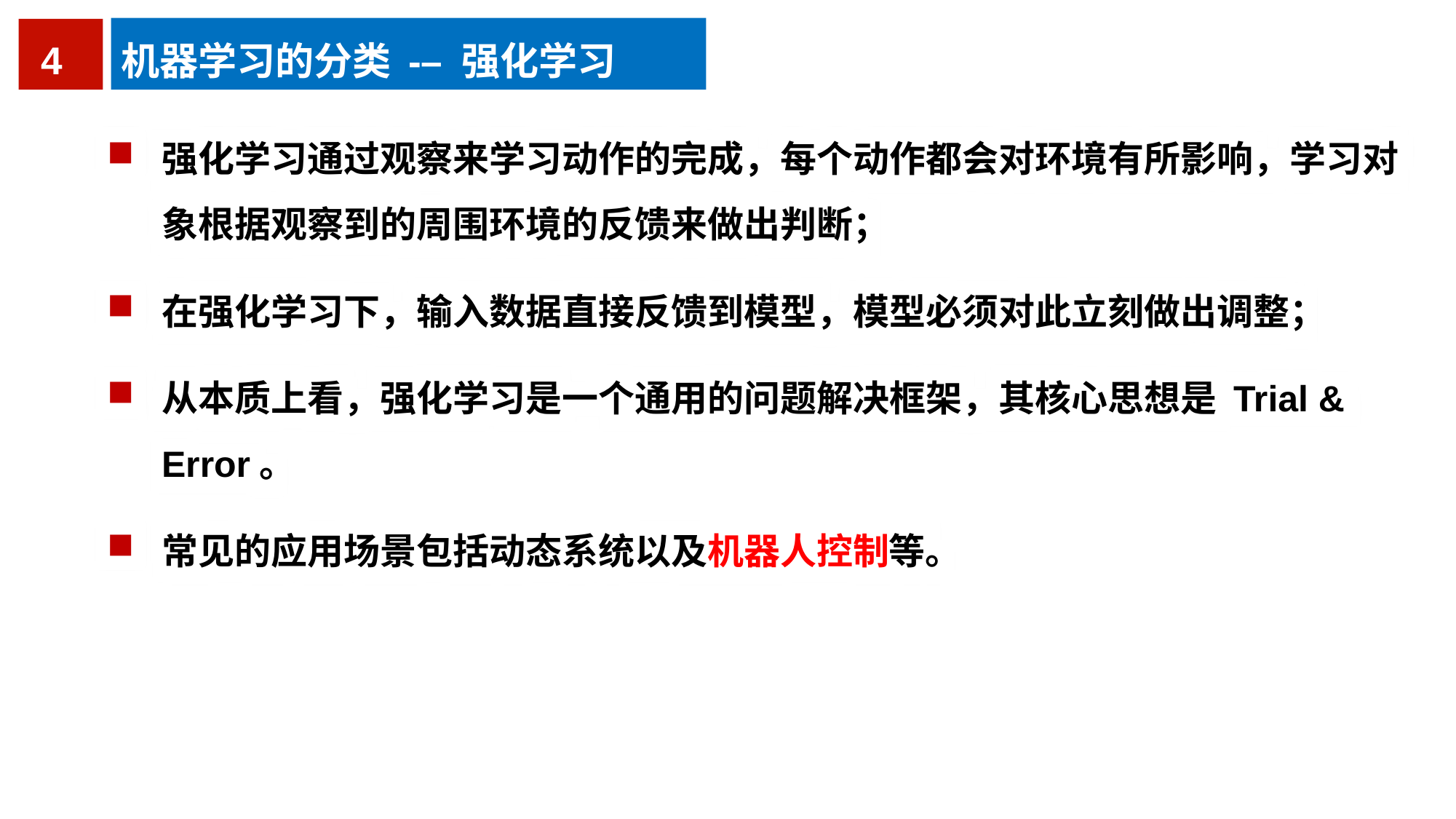

4
机器学习的分类 -– 强化学习
强化学习通过观察来学习动作的完成，每个动作都会对环境有所影响，学习对象根据观察到的周围环境的反馈来做出判断；
在强化学习下，输入数据直接反馈到模型，模型必须对此立刻做出调整；
从本质上看，强化学习是一个通用的问题解决框架，其核心思想是 Trial & Error。
常见的应用场景包括动态系统以及机器人控制等。